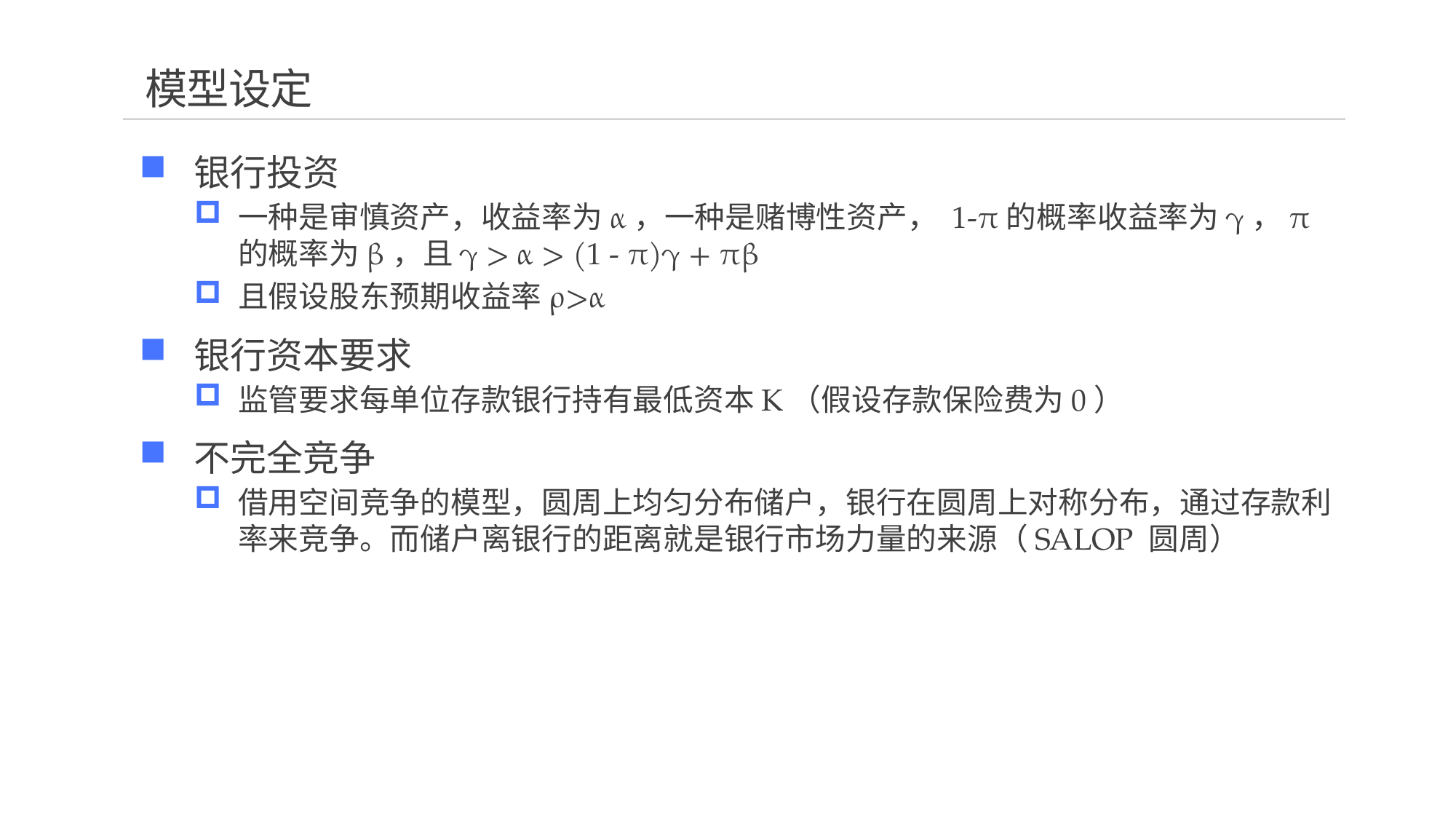

# 模型设定
银行投资
一种是审慎资产，收益率为α，一种是赌博性资产， 1-π的概率收益率为γ，π的概率为β，且γ > α > (1 - π)γ + πβ
且假设股东预期收益率ρ>α
银行资本要求
监管要求每单位存款银行持有最低资本K（假设存款保险费为0）
不完全竞争
借用空间竞争的模型，圆周上均匀分布储户，银行在圆周上对称分布，通过存款利率来竞争。而储户离银行的距离就是银行市场力量的来源（SALOP 圆周）